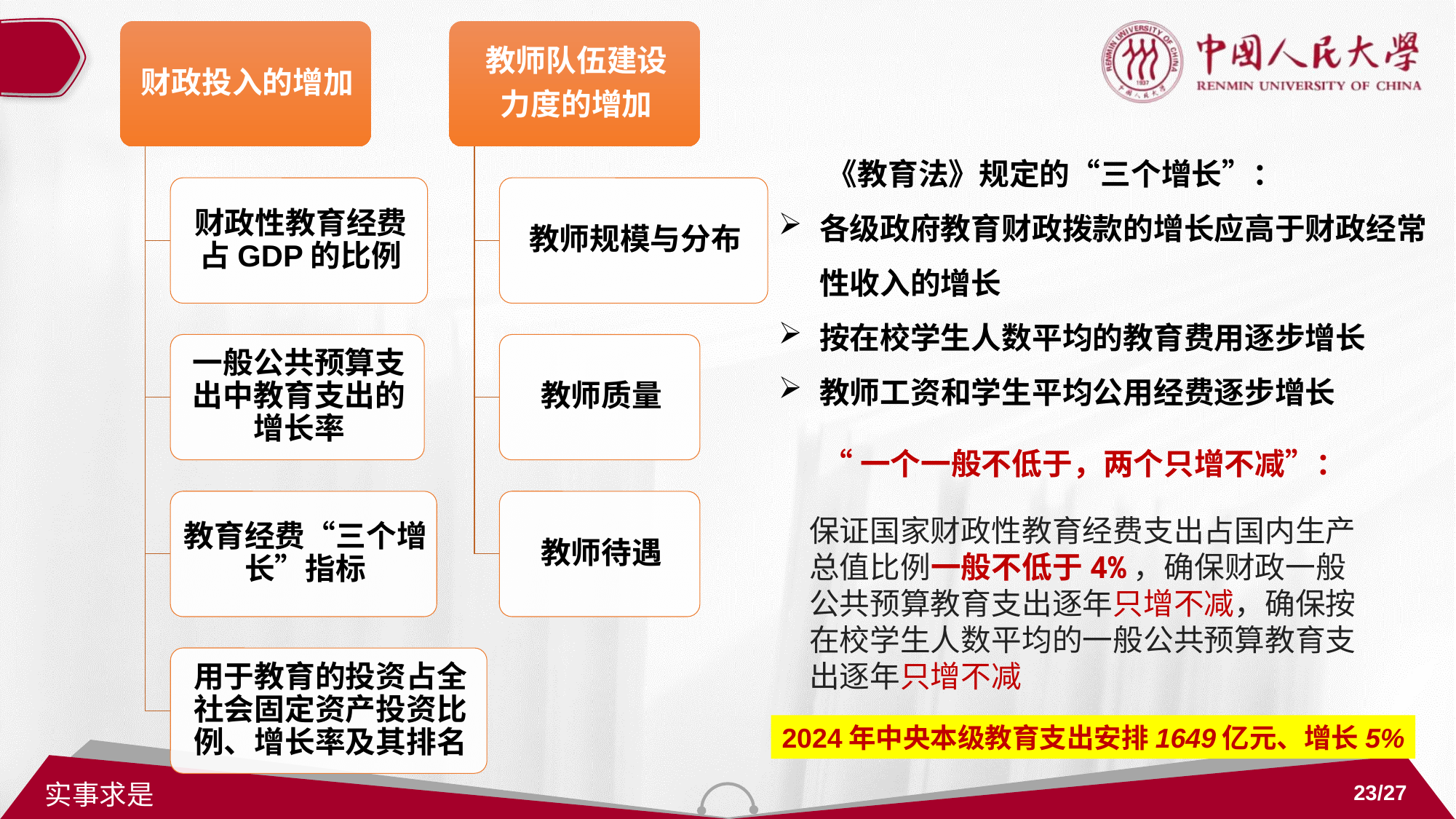

财政投入的增加
财政性教育经费占GDP的比例
一般公共预算支出中教育支出的增长率
教育经费“三个增长”指标
用于教育的投资占全社会固定资产投资比例、增长率及其排名
教师队伍建设
力度的增加
教师规模与分布
教师质量
教师待遇
      《教育法》规定的“三个增长”：
各级政府教育财政拨款的增长应高于财政经常性收入的增长
按在校学生人数平均的教育费用逐步增长
教师工资和学生平均公用经费逐步增长
“一个一般不低于，两个只增不减”：
保证国家财政性教育经费支出占国内生产总值比例一般不低于4%，确保财政一般公共预算教育支出逐年只增不减，确保按在校学生人数平均的一般公共预算教育支出逐年只增不减
2024年中央本级教育支出安排1649亿元、增长5%